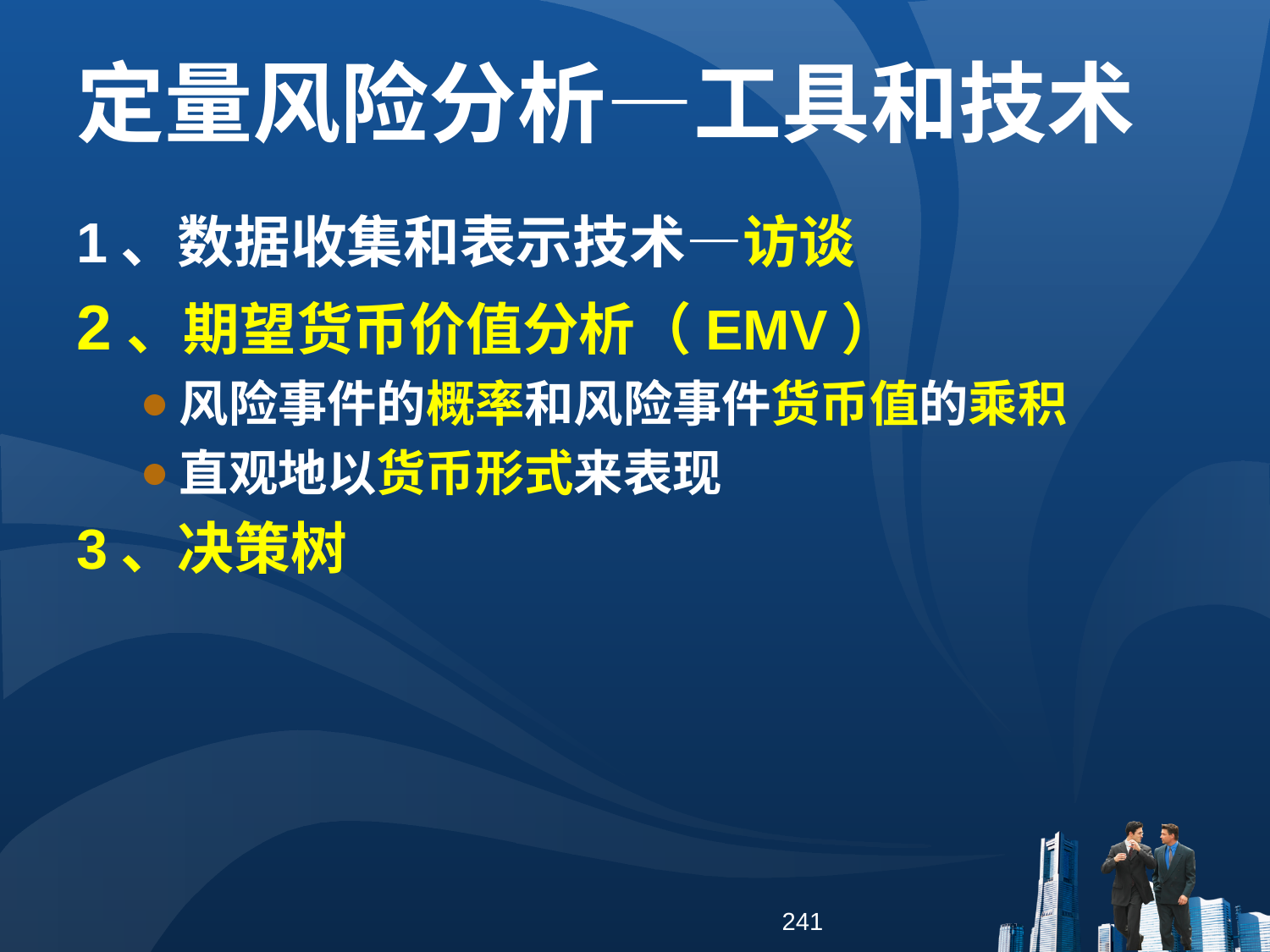

定量风险分析—工具和技术
1、数据收集和表示技术—访谈
2、期望货币价值分析（EMV）
风险事件的概率和风险事件货币值的乘积
直观地以货币形式来表现
3、决策树

241